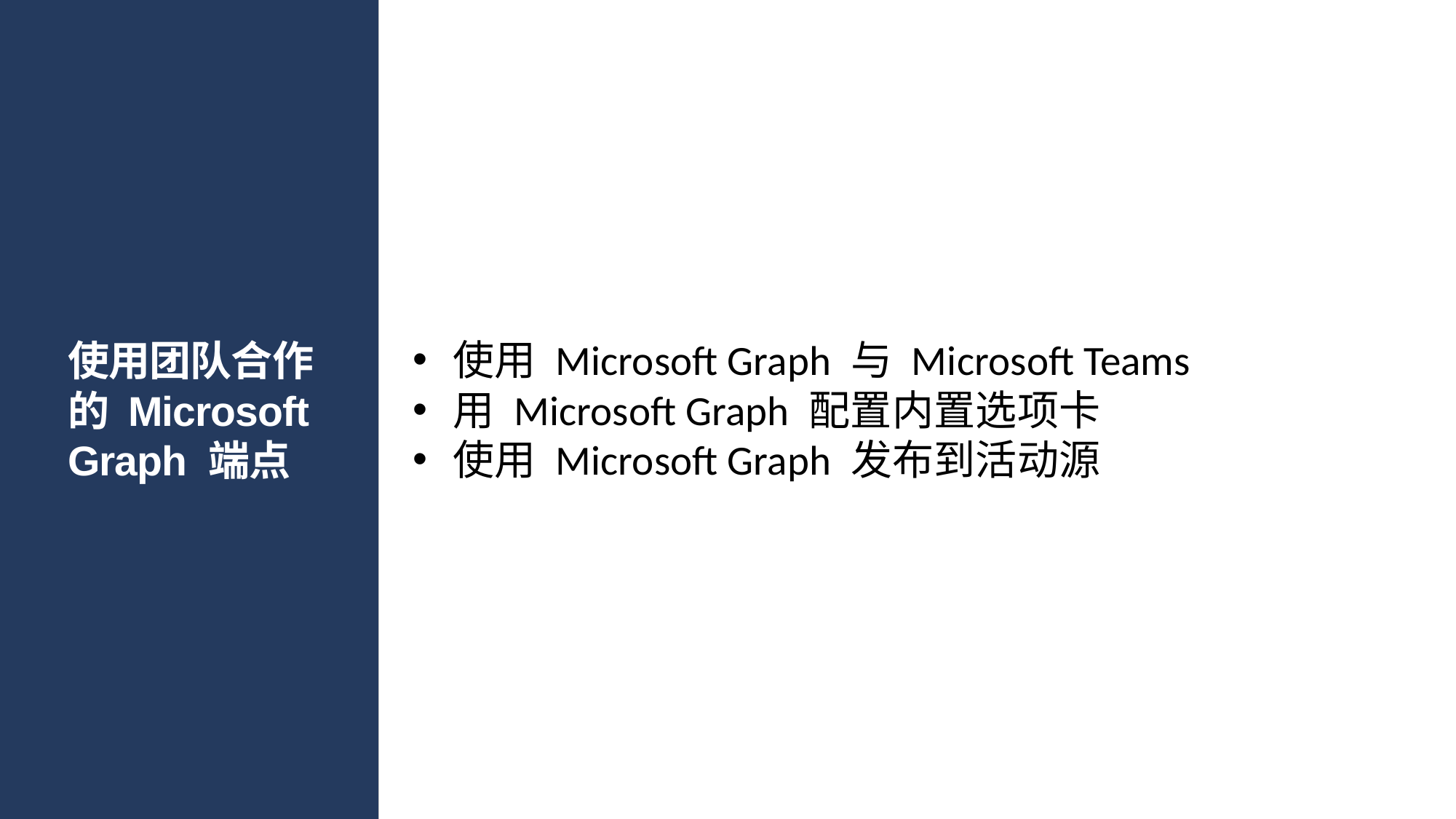

# 使用团队合作的 Microsoft Graph 端点
使用 Microsoft Graph 与 Microsoft Teams
用 Microsoft Graph 配置内置选项卡
使用 Microsoft Graph 发布到活动源